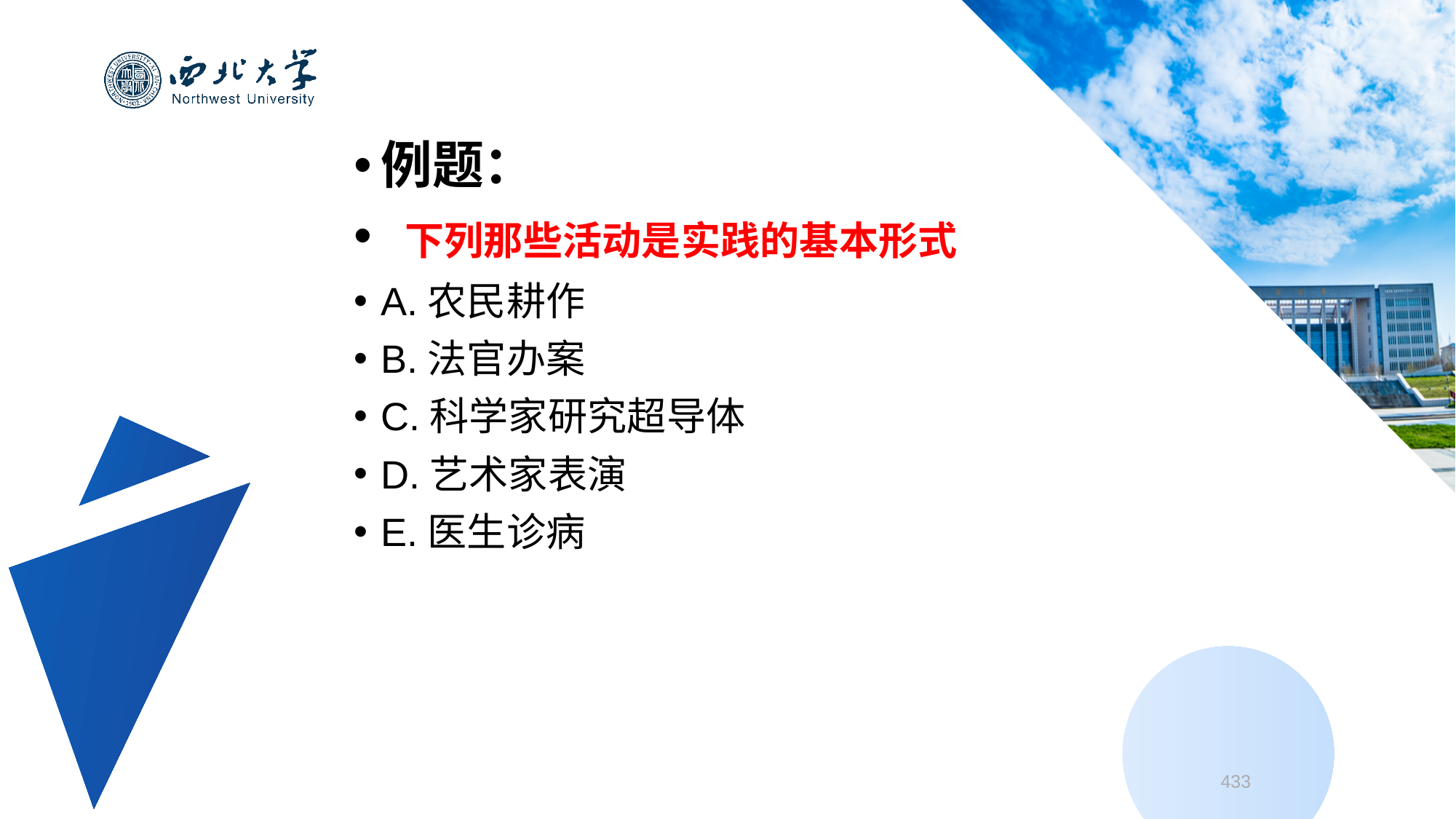

例题：
 下列那些活动是实践的基本形式
A.农民耕作
B.法官办案
C.科学家研究超导体
D.艺术家表演
E.医生诊病
433